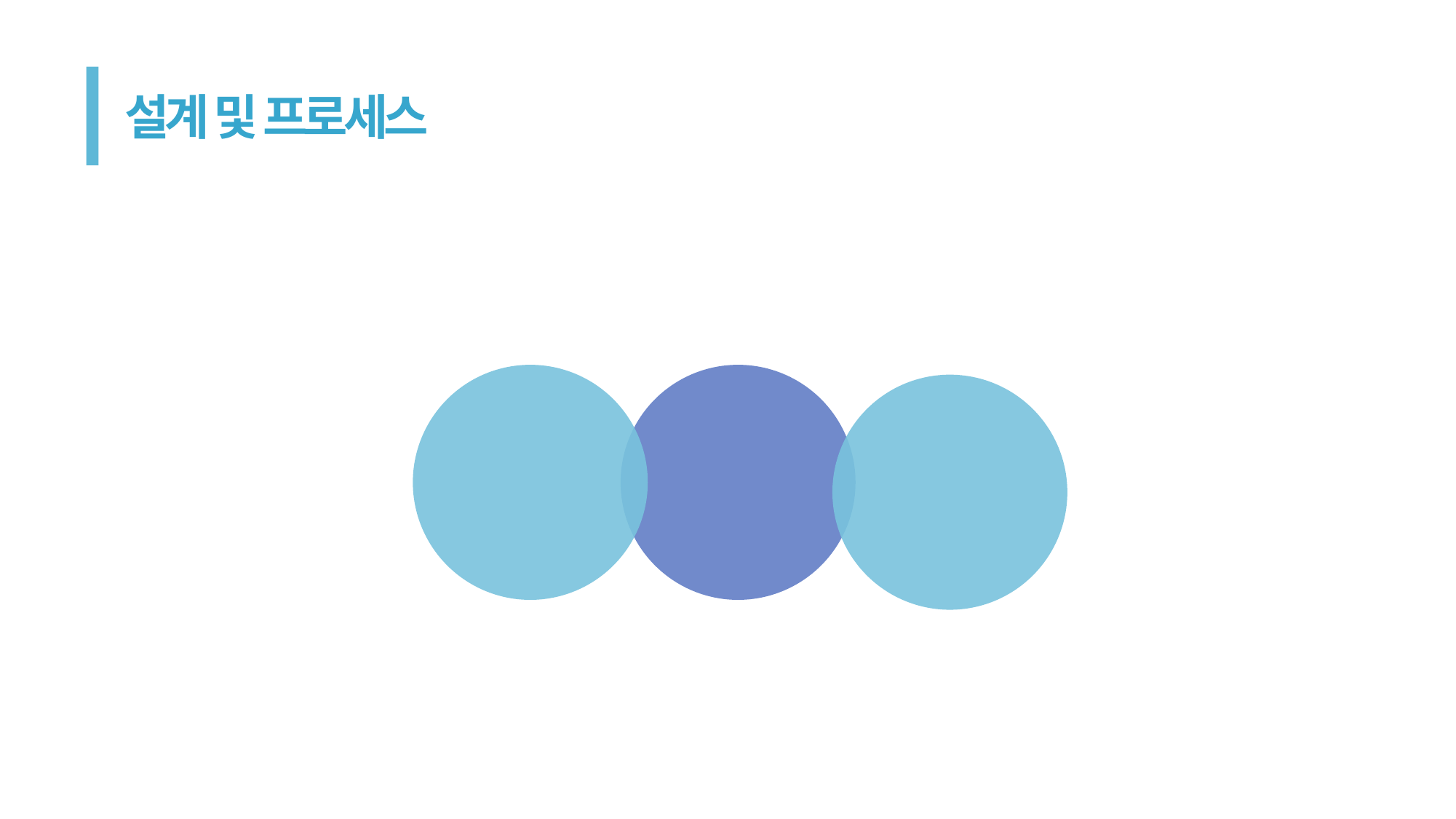

설계 및 프로세스
세부적인 툴
제품의 특징
개발 과정,
아이템 구체화